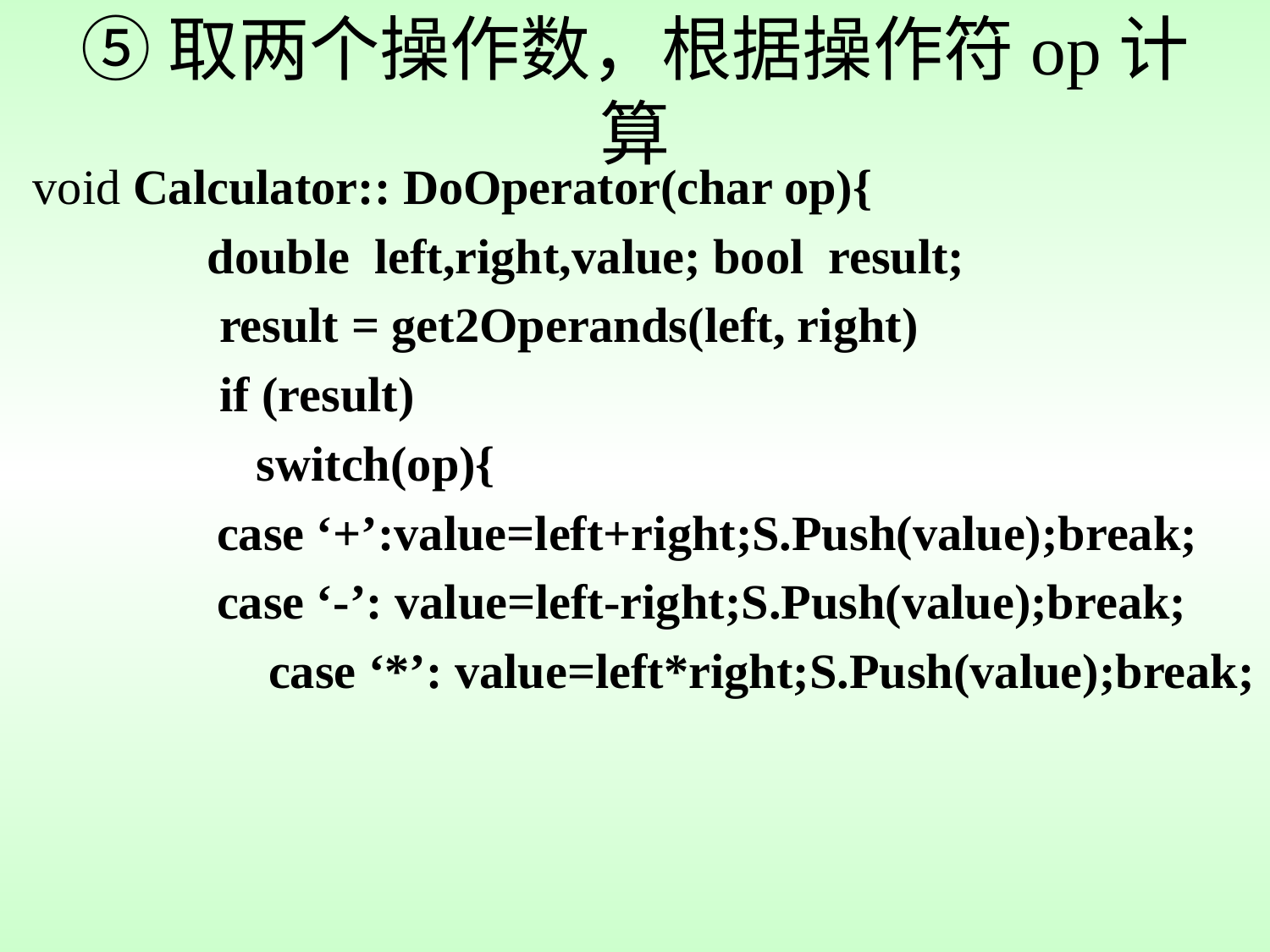

# ⑤取两个操作数，根据操作符op计算
void Calculator:: DoOperator(char op){
		double  left,right,value; bool  result;
 		 result = get2Operands(left, right)
		 if (result)
		    switch(op){
               case ‘+’:value=left+right;S.Push(value);break;
               case ‘-’: value=left-right;S.Push(value);break;
		     case ‘*’: value=left*right;S.Push(value);break;